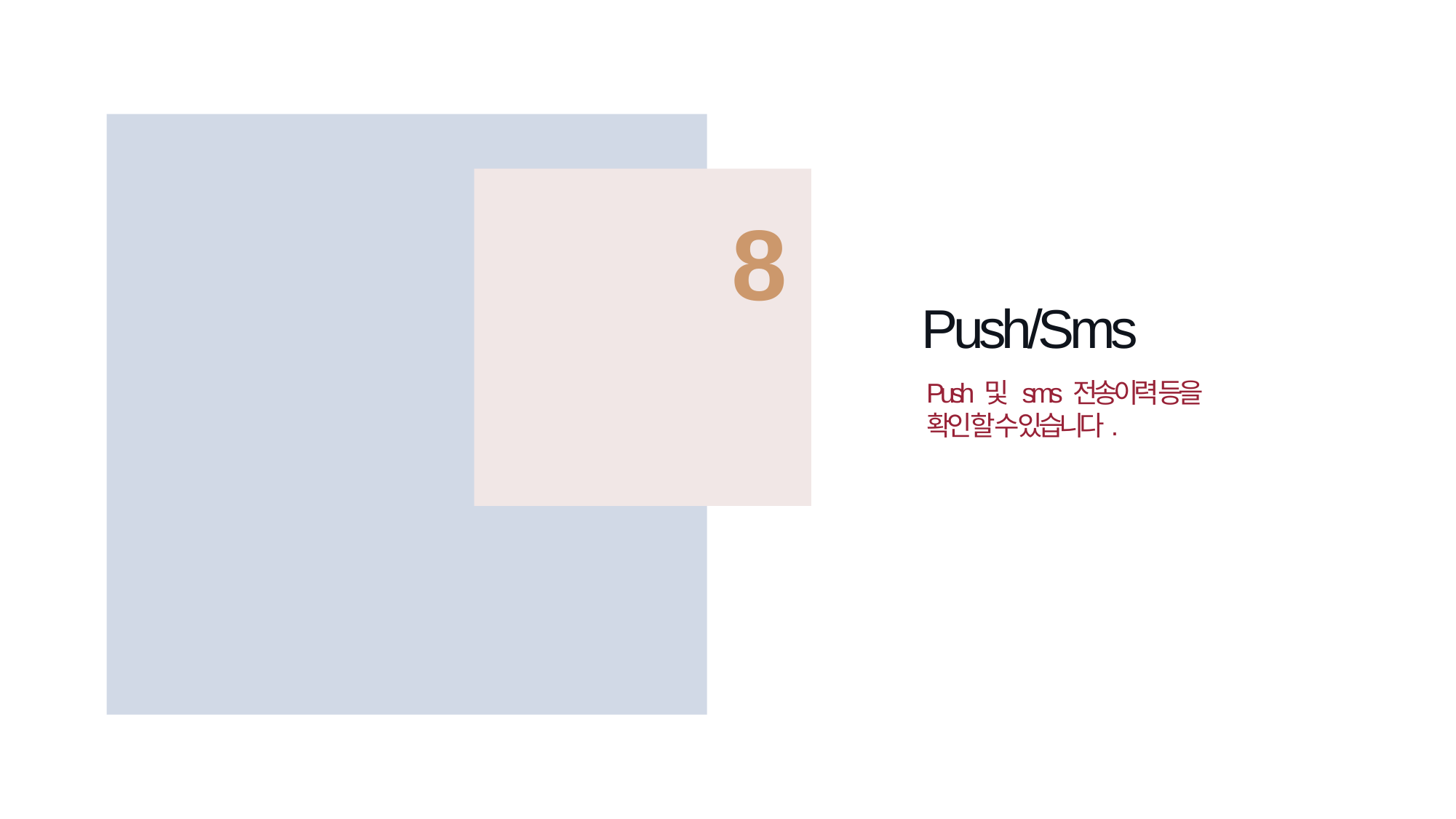

8
Push/Sms
Push 및  sms 전송이력 등을 확인 할 수 있습니다.